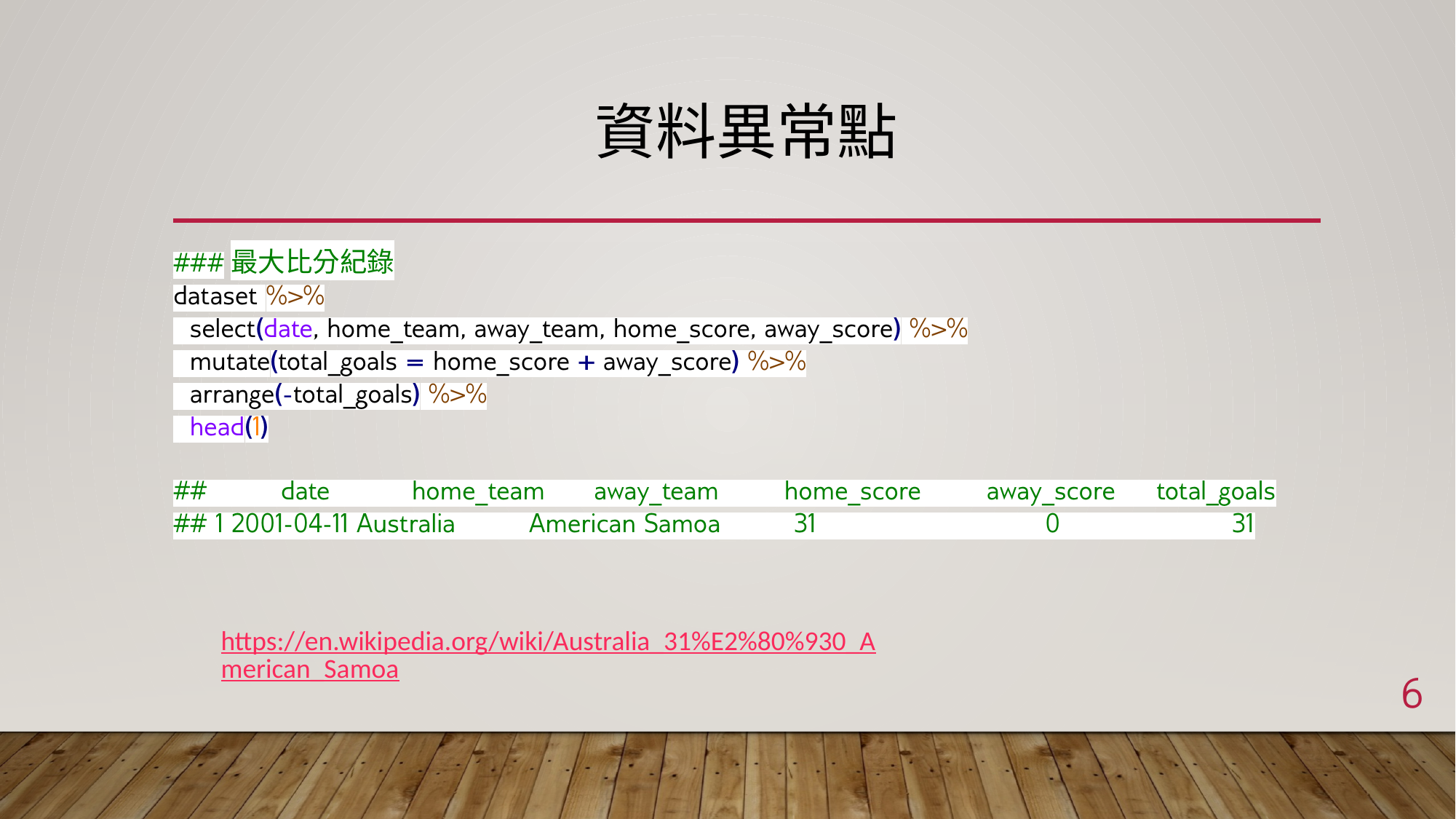

# 資料異常點
###最大比分紀錄
dataset %>%
  select(date, home_team, away_team, home_score, away_score) %>%
  mutate(total_goals = home_score + away_score) %>%
  arrange(-total_goals) %>%
  head(1)
##         date          home_team      away_team        home_score        away_score     total_goals
## 1 2001-04-11 Australia         American Samoa         31                            0                     31
https://en.wikipedia.org/wiki/Australia_31%E2%80%930_American_Samoa
6